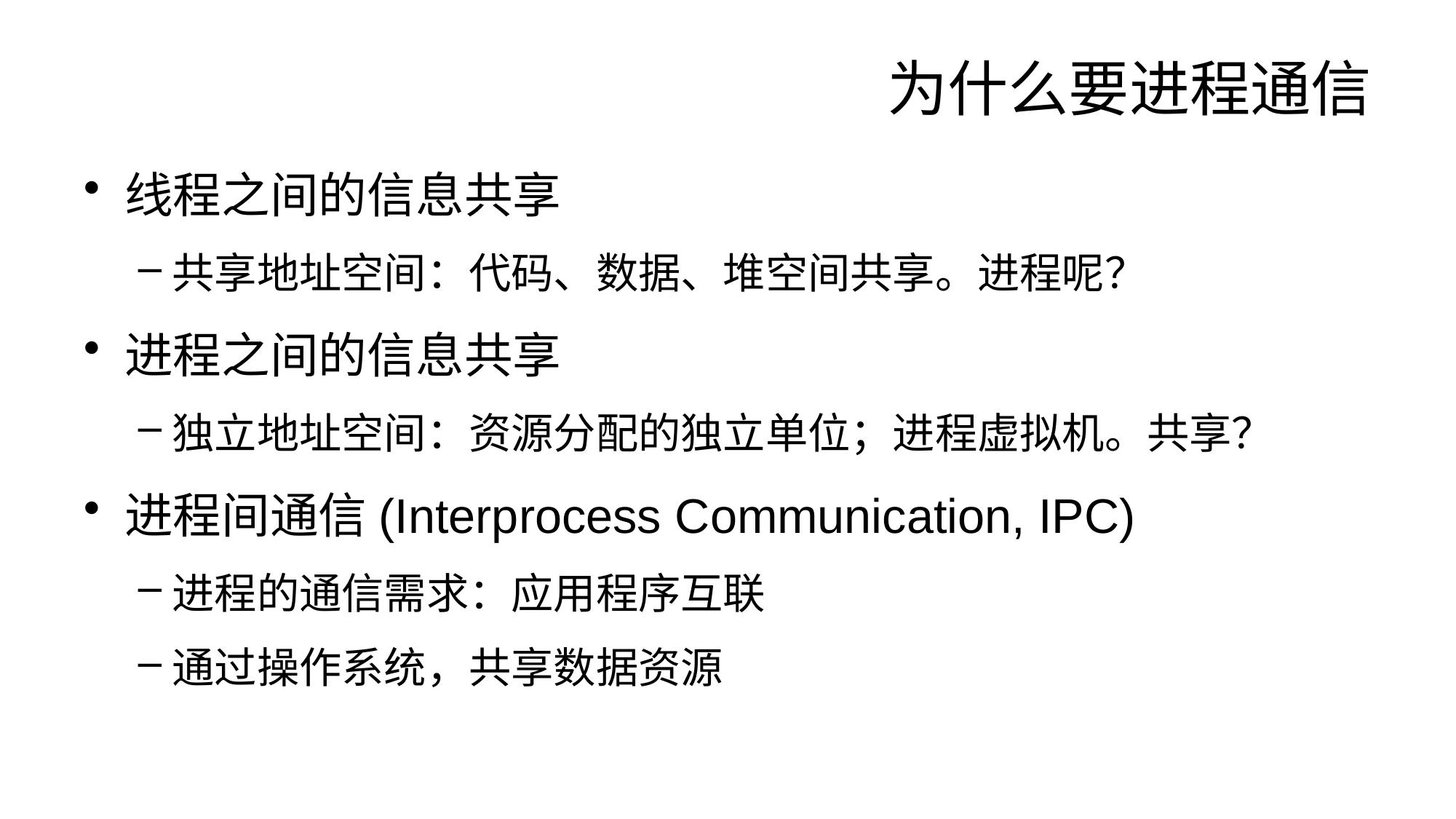

# 为什么要进程通信
线程之间的信息共享
共享地址空间：代码、数据、堆空间共享。进程呢？
进程之间的信息共享
独立地址空间：资源分配的独立单位；进程虚拟机。共享？
进程间通信(Interprocess Communication, IPC)
进程的通信需求：应用程序互联
通过操作系统，共享数据资源